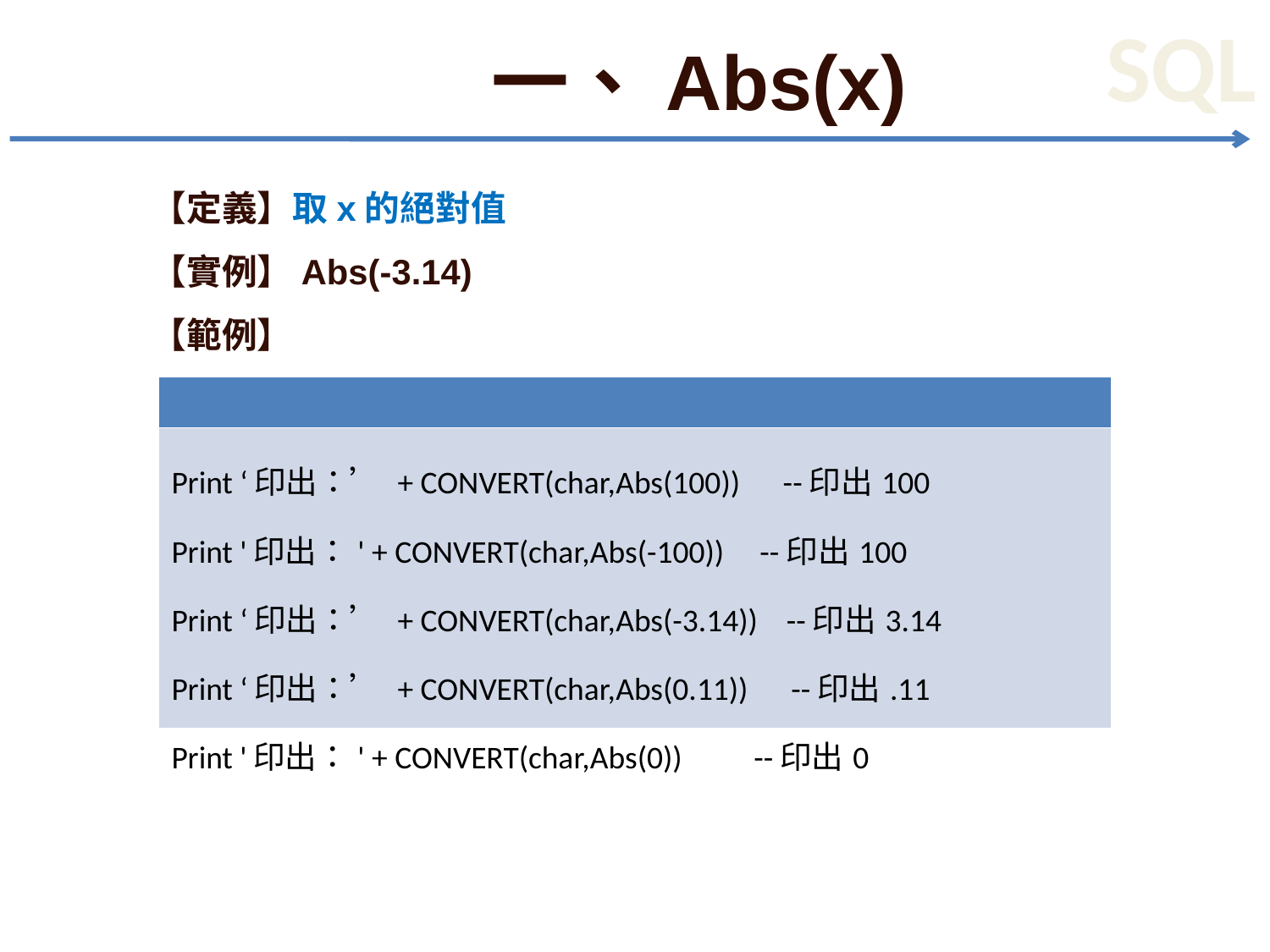

# 一、Abs(x)
【定義】取x的絕對值
【實例】Abs(-3.14)
【範例】

|  |
| --- |
| Print ‘印出：’ + CONVERT(char,Abs(100)) --印出100 Print '印出：' + CONVERT(char,Abs(-100)) --印出100 Print ‘印出：’ + CONVERT(char,Abs(-3.14)) --印出3.14 Print ‘印出：’ + CONVERT(char,Abs(0.11)) --印出.11 Print '印出：' + CONVERT(char,Abs(0)) --印出0 |